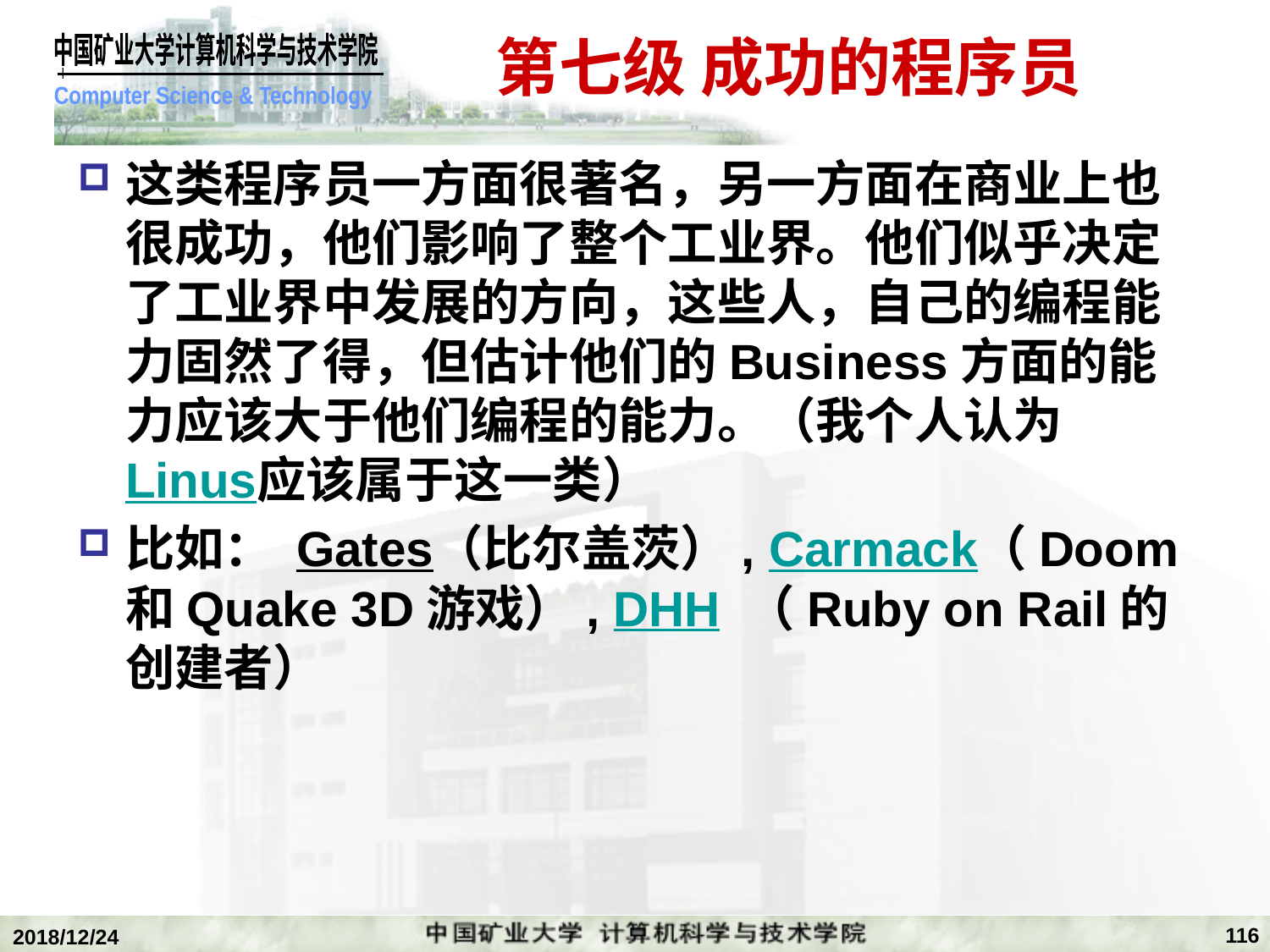

# 第七级 成功的程序员
这类程序员一方面很著名，另一方面在商业上也很成功，他们影响了整个工业界。他们似乎决定了工业界中发展的方向，这些人，自己的编程能力固然了得，但估计他们的Business方面的能力应该大于他们编程的能力。（我个人认为Linus应该属于这一类）
比如： Gates（比尔盖茨）, Carmack（Doom和Quake 3D游戏）, DHH （Ruby on Rail的创建者）
116
2018/12/24